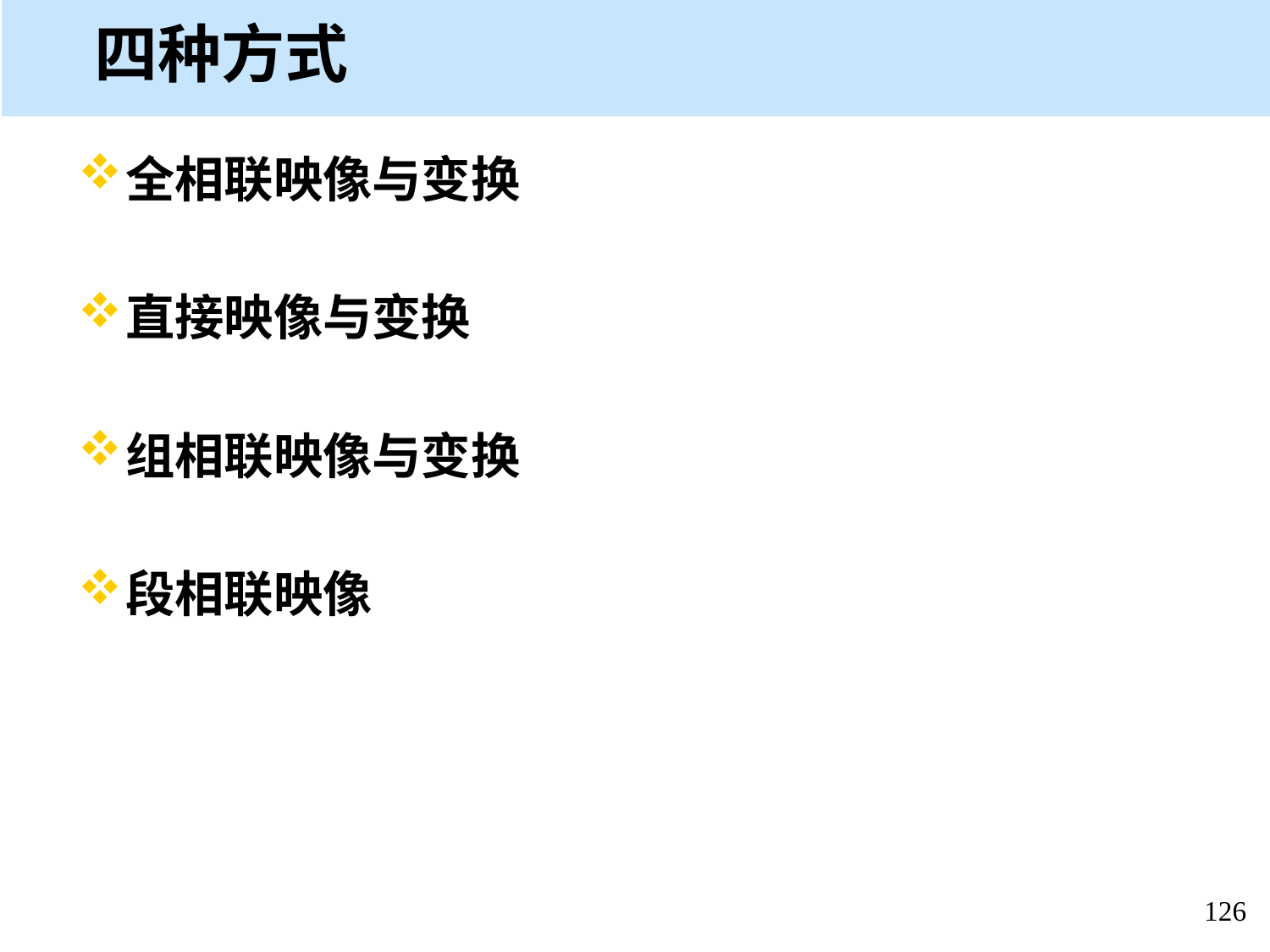

# 四种方式
全相联映像与变换

直接映像与变换

组相联映像与变换

段相联映像